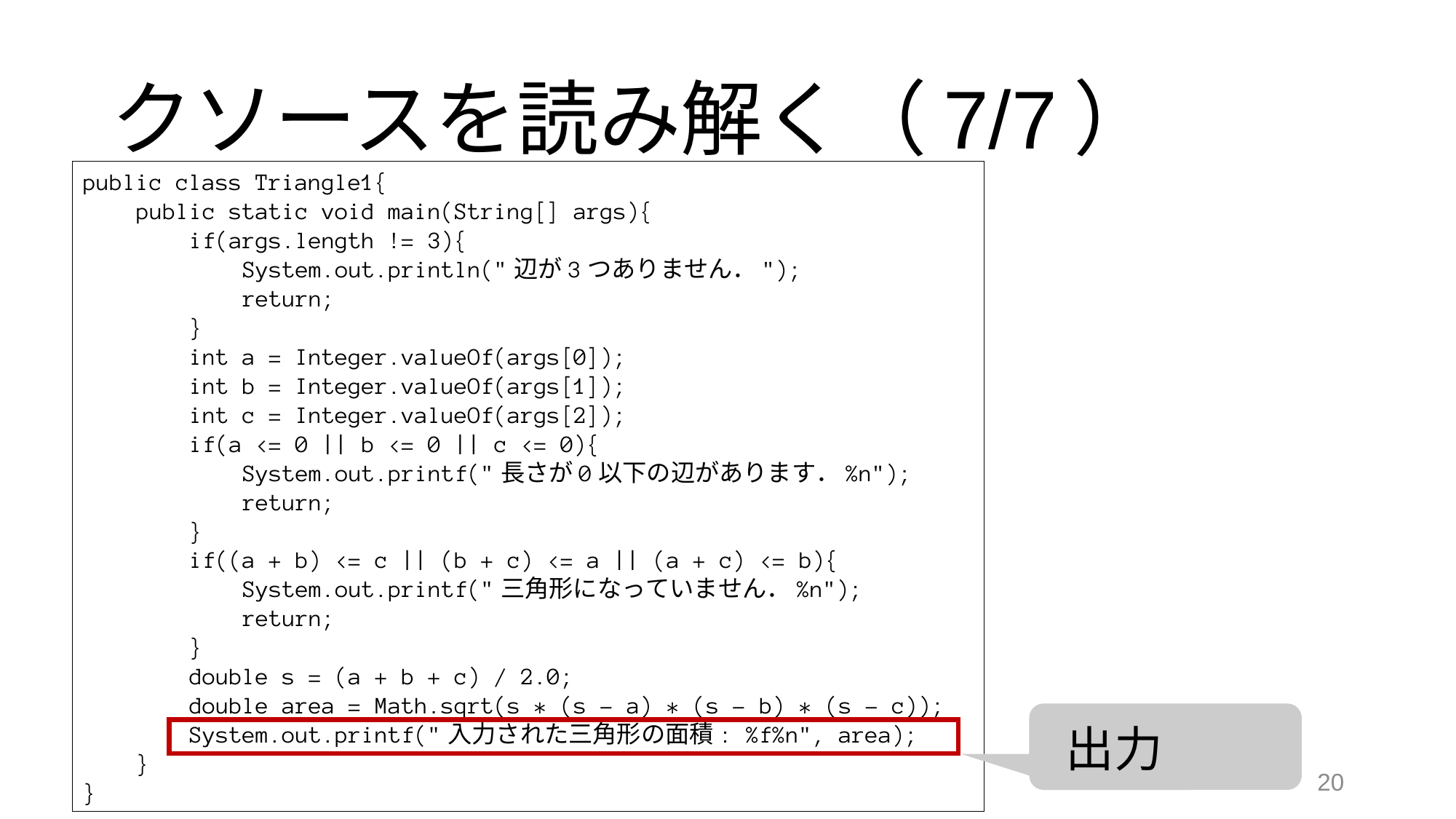

# クソースを読み解く（7/7）
public class Triangle1{
    public static void main(String[] args){
        if(args.length != 3){
            System.out.println("辺が3つありません．");
            return;
        }
        int a = Integer.valueOf(args[0]);
        int b = Integer.valueOf(args[1]);
        int c = Integer.valueOf(args[2]);
        if(a <= 0 || b <= 0 || c <= 0){
            System.out.printf("長さが0以下の辺があります．%n");
            return;
        }
        if((a + b) <= c || (b + c) <= a || (a + c) <= b){
            System.out.printf("三角形になっていません．%n");
            return;
        }
        double s = (a + b + c) / 2.0;
        double area = Math.sqrt(s * (s - a) * (s - b) * (s - c));
        System.out.printf("入力された三角形の面積: %f%n", area);
    }
}

出力

セミナーD (玉田）
20